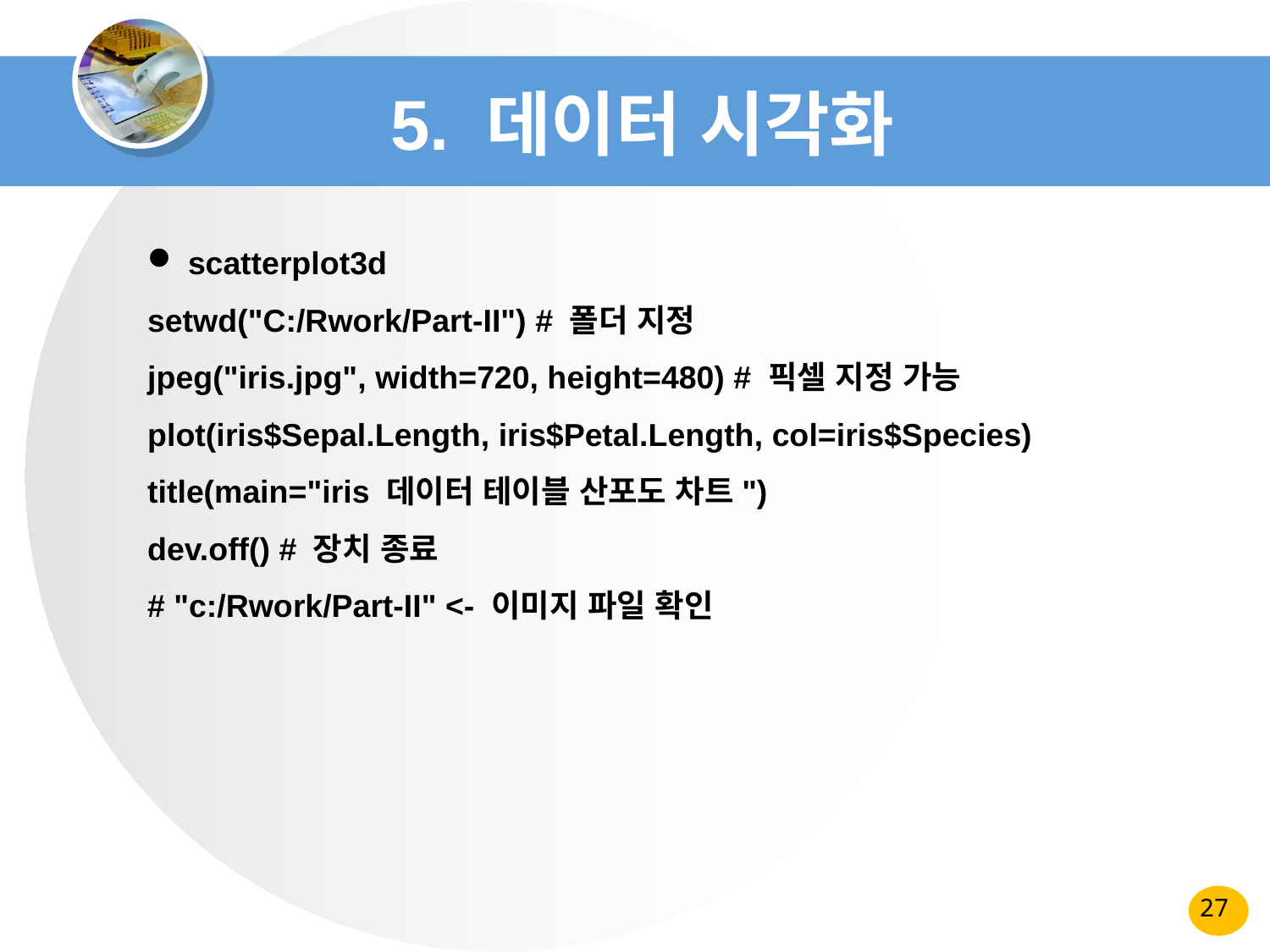

# 5. 데이터 시각화
 scatterplot3d
setwd("C:/Rwork/Part-II") # 폴더 지정
jpeg("iris.jpg", width=720, height=480) # 픽셀 지정 가능
plot(iris$Sepal.Length, iris$Petal.Length, col=iris$Species)
title(main="iris 데이터 테이블 산포도 차트")
dev.off() # 장치 종료
# "c:/Rwork/Part-II" <- 이미지 파일 확인
27